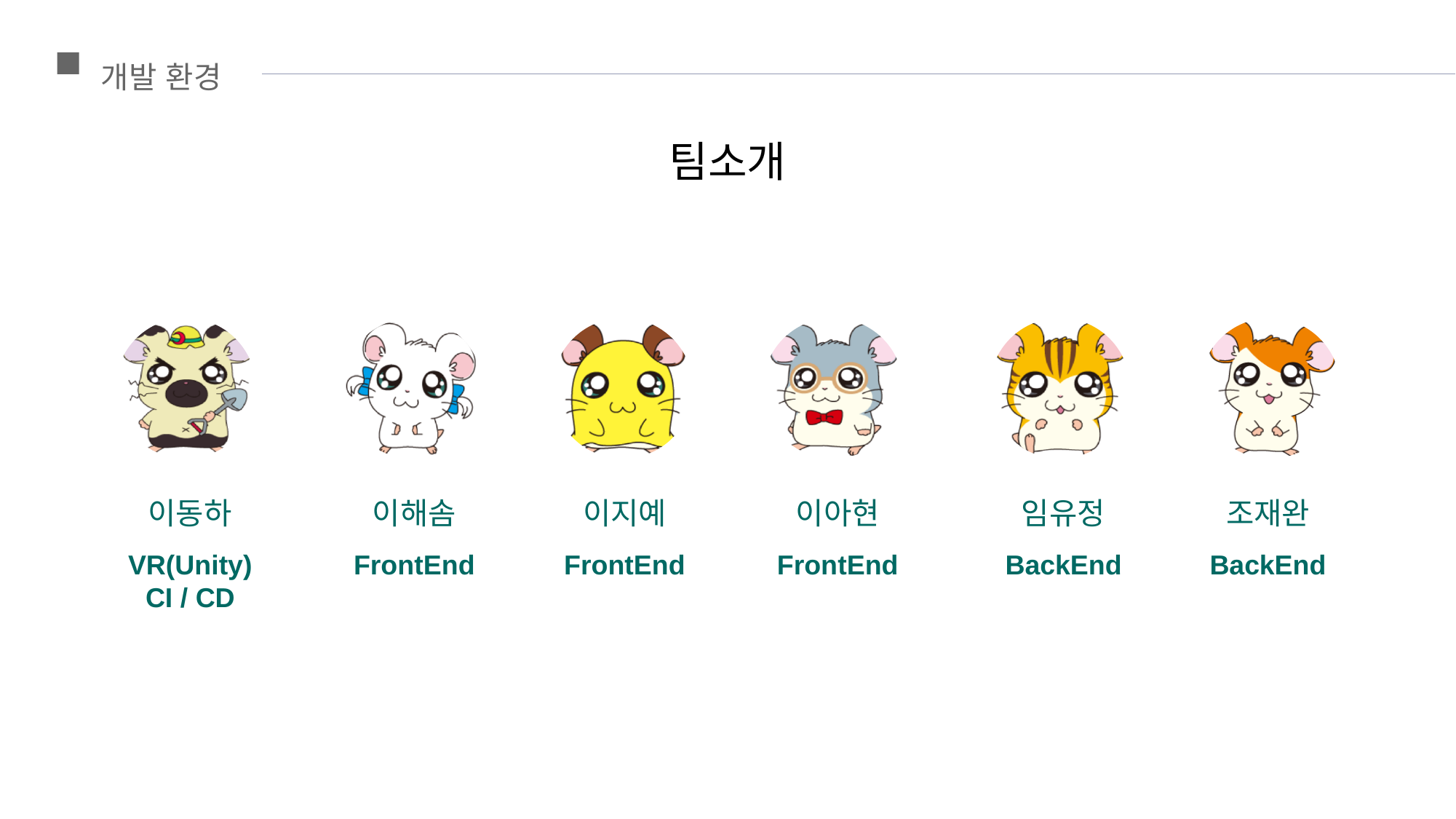

개발 환경
팀소개

임유정
조재완
이동하
VR(Unity)
CI / CD
이해솜
이지예
이아현
FrontEnd
FrontEnd
FrontEnd
BackEnd
BackEnd